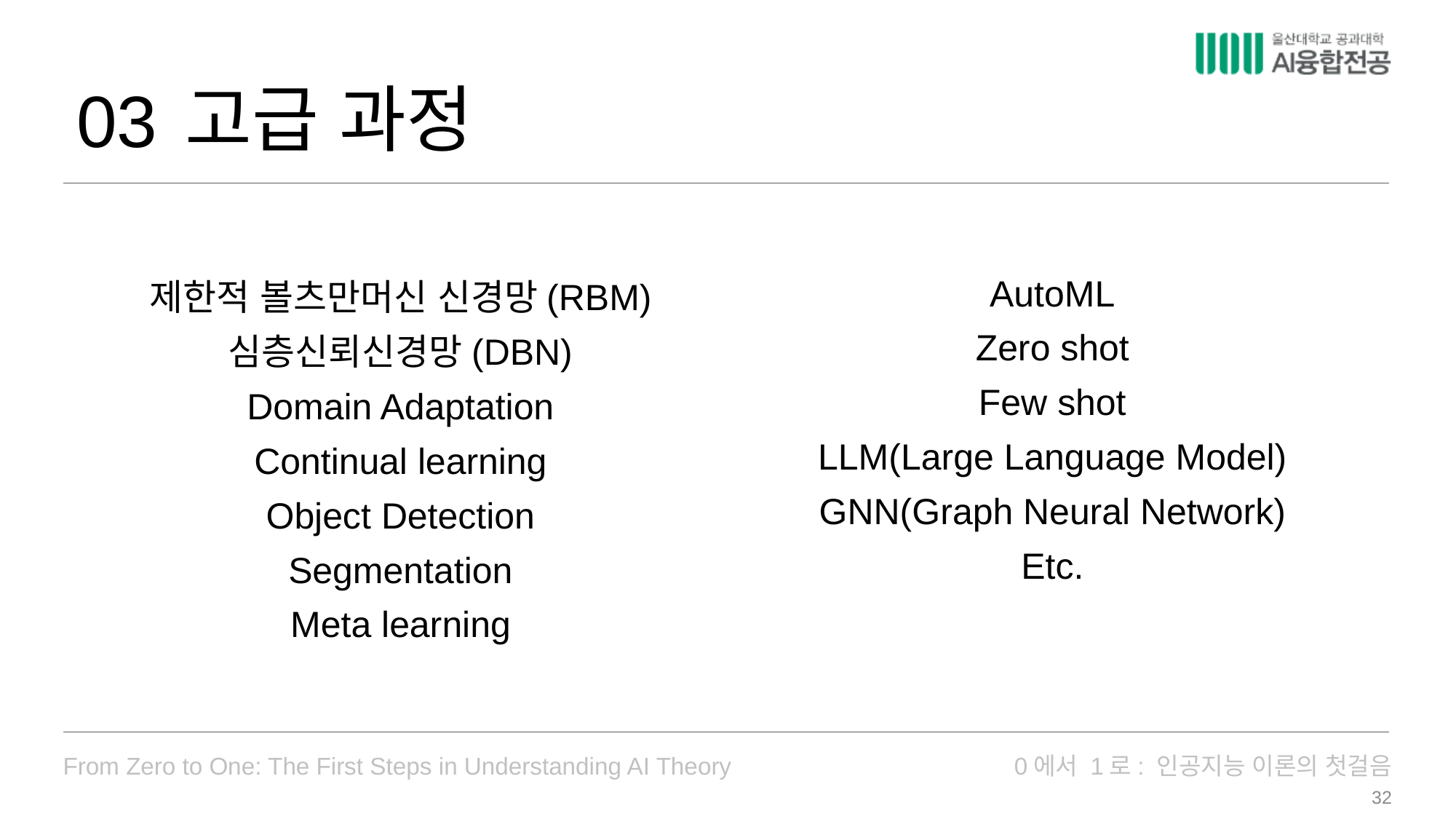

03
# 고급 과정

제한적 볼츠만머신 신경망(RBM)
심층신뢰신경망(DBN)
Domain Adaptation
Continual learning
Object Detection
Segmentation
Meta learning

AutoML
Zero shot
Few shot
LLM(Large Language Model)
GNN(Graph Neural Network)
Etc.
32